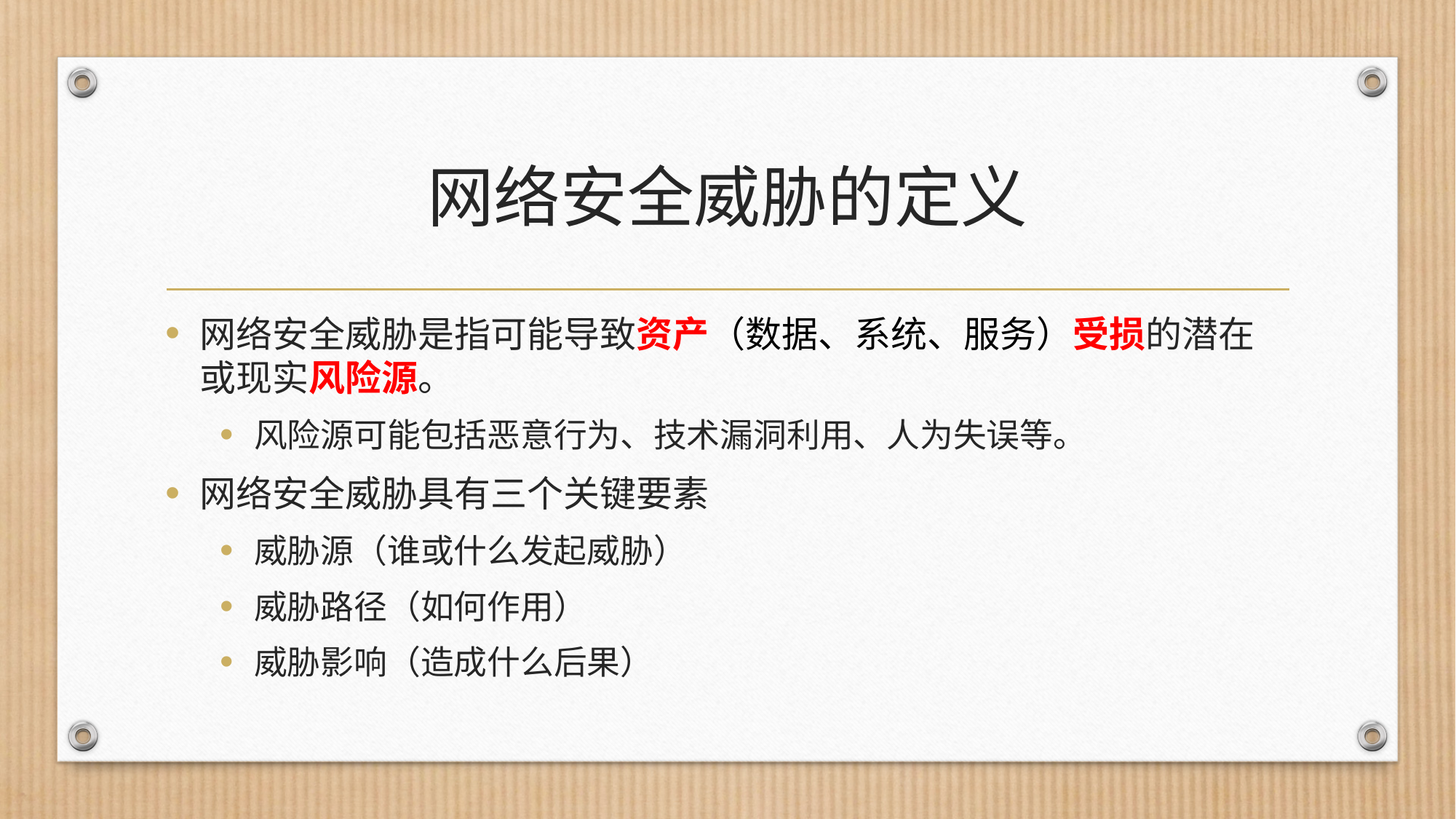

# 网络安全威胁的定义
网络安全威胁是指可能导致资产（数据、系统、服务）受损的潜在或现实风险源。
风险源可能包括恶意行为、技术漏洞利用、人为失误等。
网络安全威胁具有三个关键要素
威胁源（谁或什么发起威胁）
威胁路径（如何作用）
威胁影响（造成什么后果）